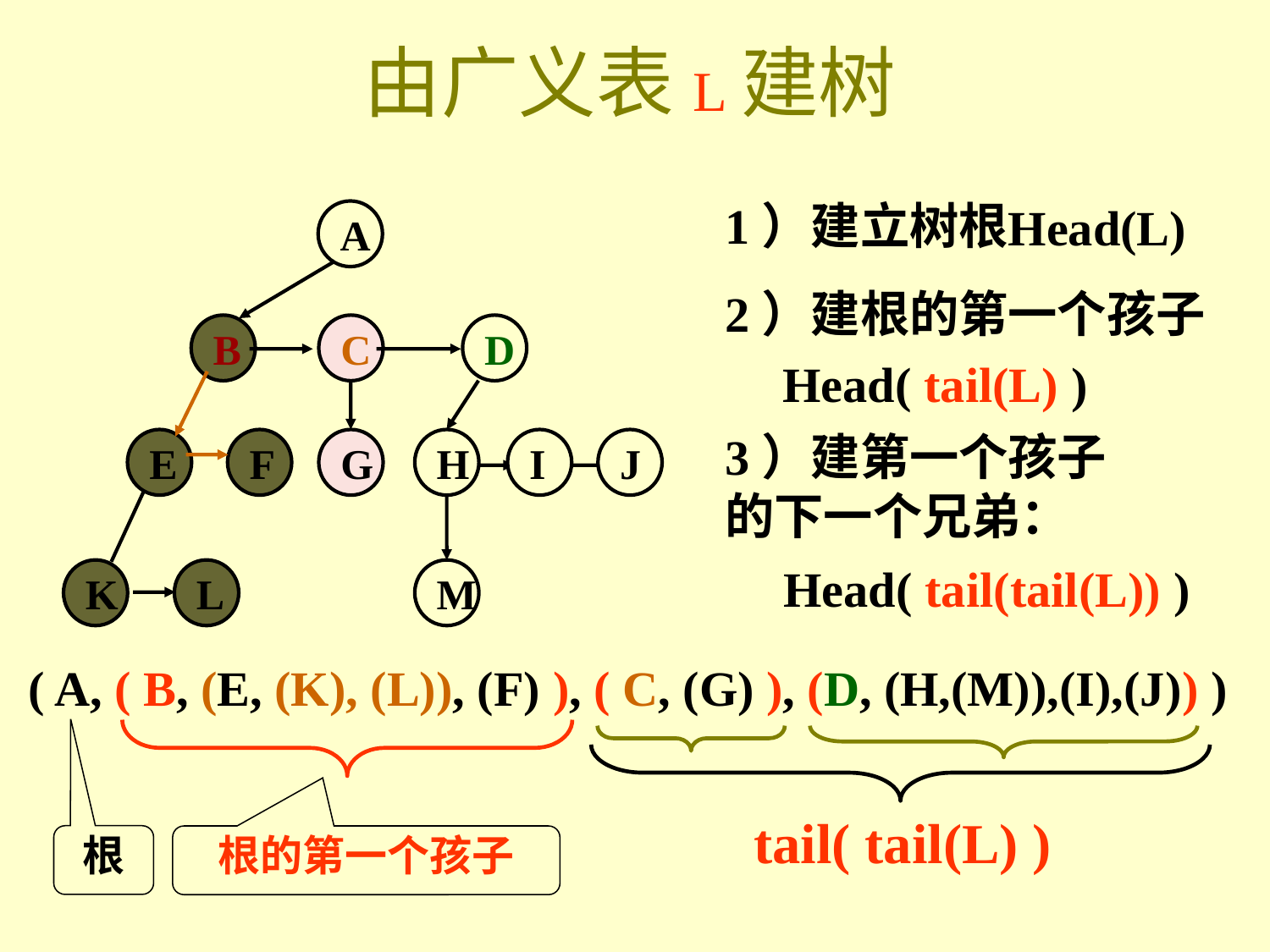

# 由广义表L建树
1）建立树根
Head(L)
A

B
C
D

E
F
G
H
I
J

K
L
M

2）建根的第一个孩子
Head( tail(L) )
3）建第一个孩子的下一个兄弟：

Head( tail(tail(L)) )

( A, ( B, (E, (K), (L)), (F) ), ( C, (G) ), (D, (H,(M)),(I),(J)) )
tail( tail(L) )
根
根的第一个孩子